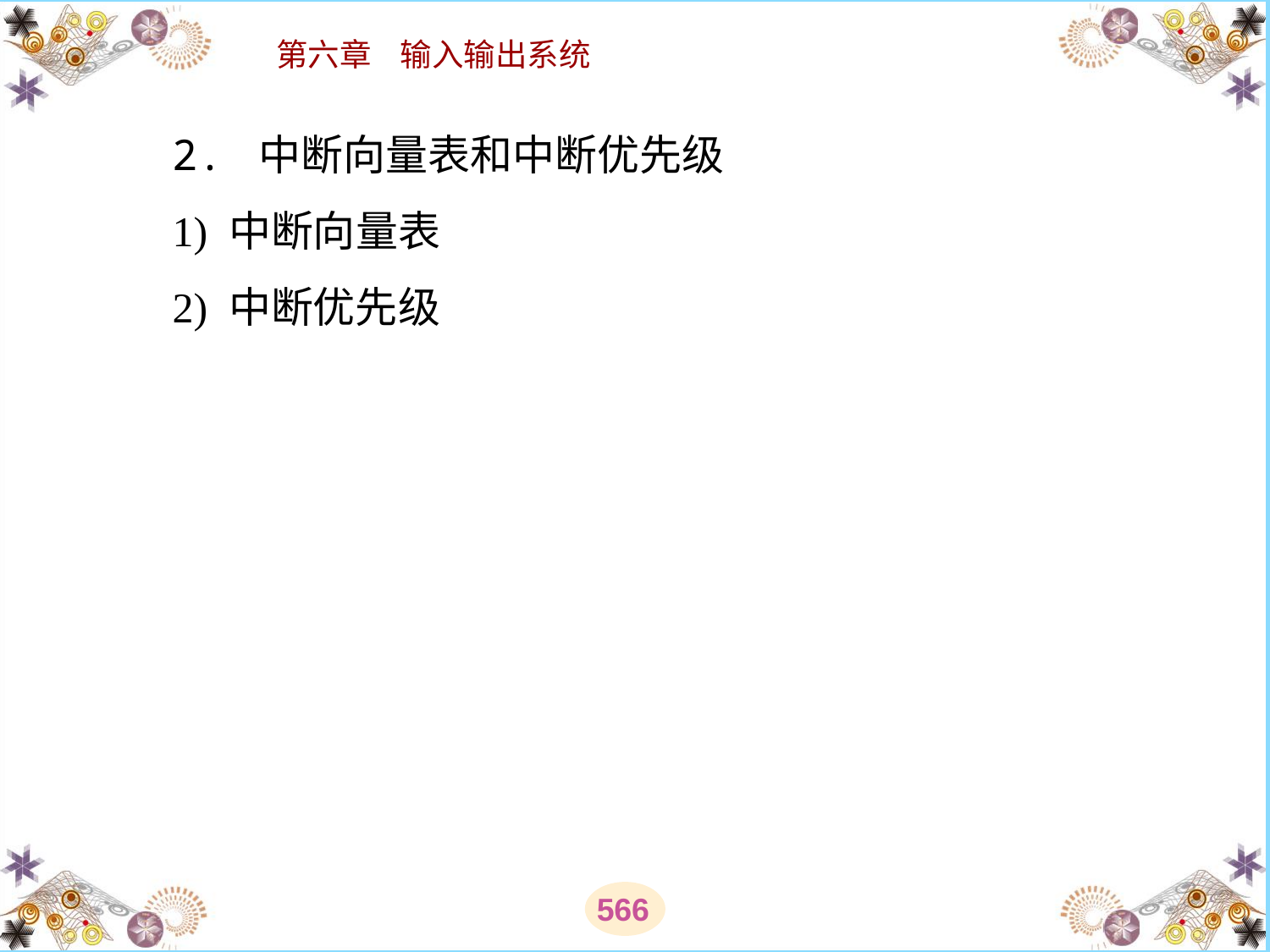

# 2. 中断向量表和中断优先级 　　1) 中断向量表 　　2) 中断优先级